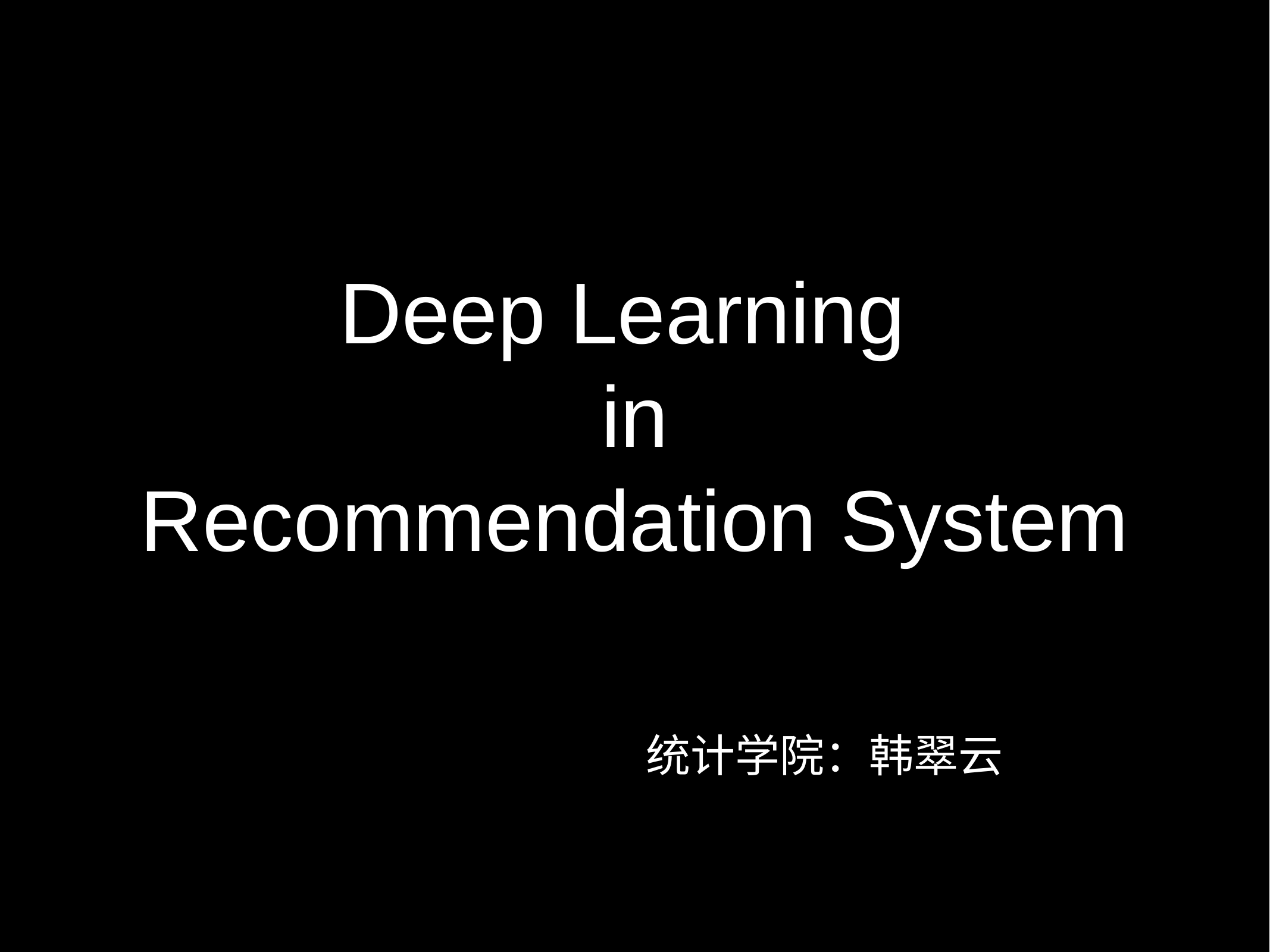

# Deep Learning
in
Recommendation System
统计学院：韩翠云